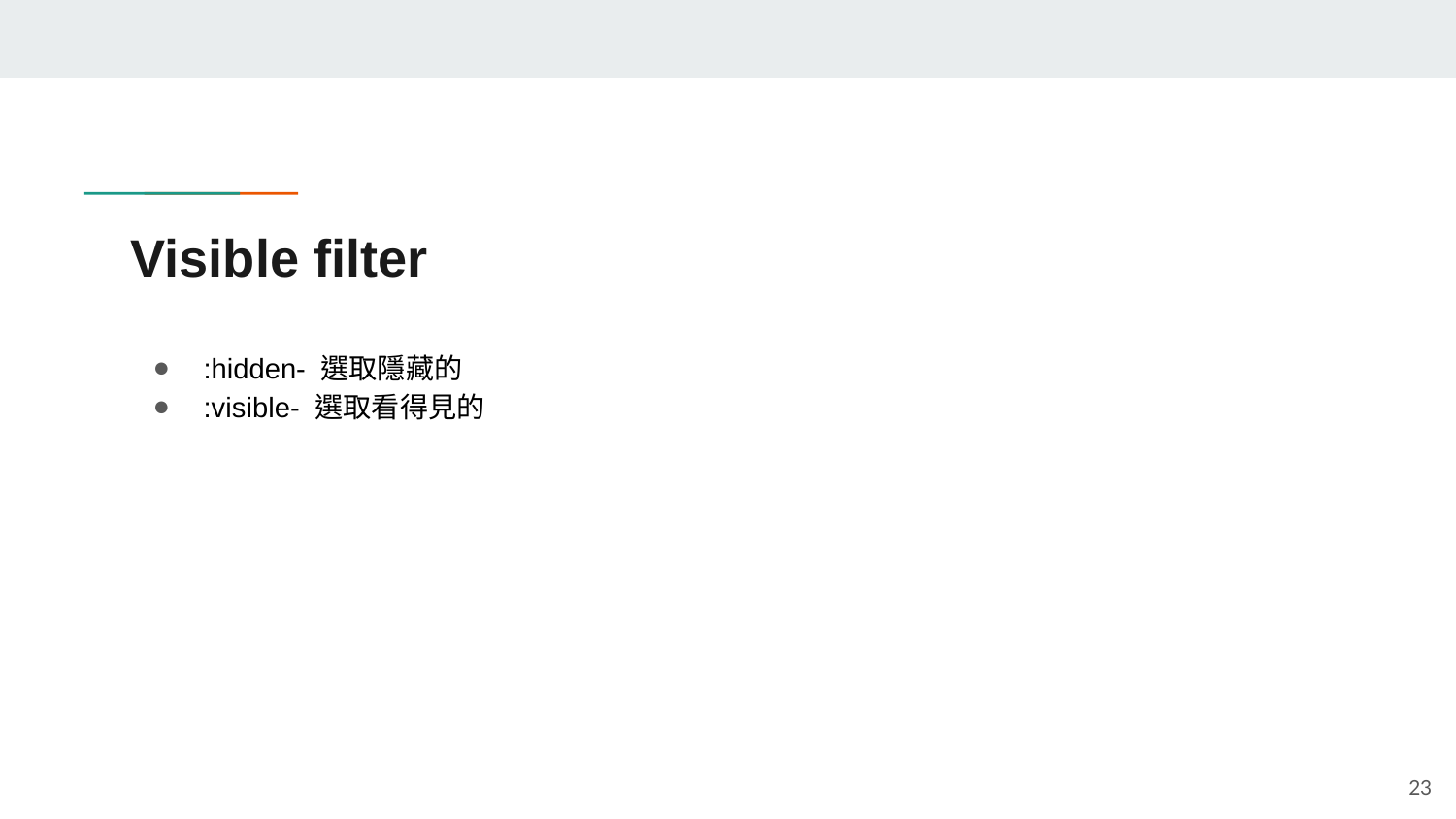

# Visible filter
:hidden- 選取隱藏的
:visible- 選取看得見的

23